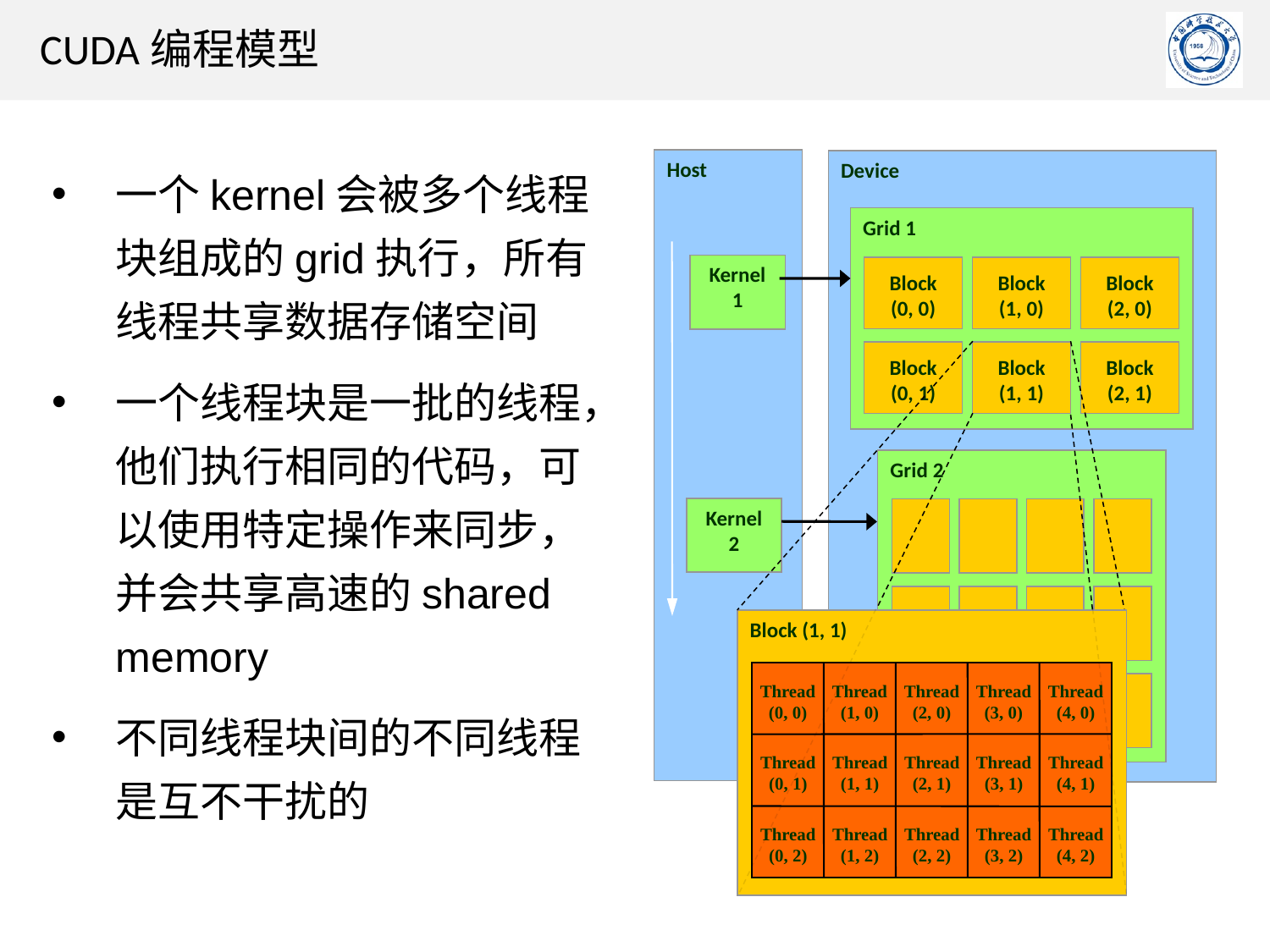

CUDA编程模型
一个kernel会被多个线程块组成的grid执行，所有线程共享数据存储空间
一个线程块是一批的线程，他们执行相同的代码，可以使用特定操作来同步，并会共享高速的shared memory
不同线程块间的不同线程是互不干扰的

Host
Device
Grid 1
Block
(0, 0)
Block
(1, 0)
Block
(2, 0)
Block
(0, 1)
Block
(1, 1)
Block
(2, 1)

Kernel 1

Grid 2

Kernel 2

Block (1, 1)

Thread
(0, 0)
Thread
(1, 0)
Thread
(2, 0)
Thread
(3, 0)
Thread
(4, 0)
Thread
(0, 1)
Thread
(1, 1)
Thread
(2, 1)
Thread
(3, 1)
Thread
(4, 1)
Thread
(0, 2)
Thread
(1, 2)
Thread
(2, 2)
Thread
(3, 2)
Thread
(4, 2)